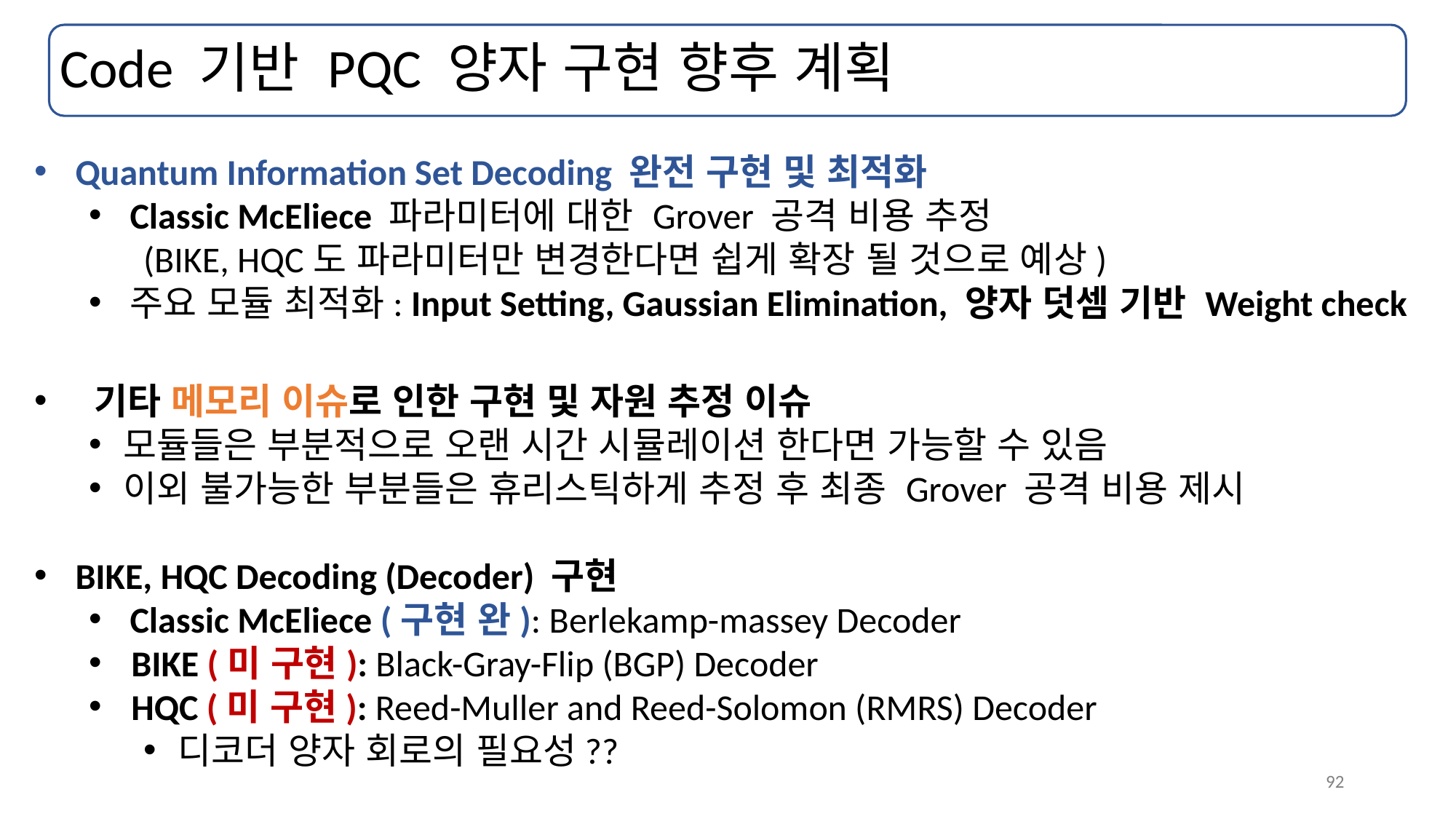

# Code 기반 PQC 양자 구현 향후 계획
Quantum Information Set Decoding 완전 구현 및 최적화
Classic McEliece 파라미터에 대한 Grover 공격 비용 추정
(BIKE, HQC도 파라미터만 변경한다면 쉽게 확장 될 것으로 예상)
주요 모듈 최적화: Input Setting, Gaussian Elimination, 양자 덧셈 기반 Weight check

 기타 메모리 이슈로 인한 구현 및 자원 추정 이슈
모듈들은 부분적으로 오랜 시간 시뮬레이션 한다면 가능할 수 있음
이외 불가능한 부분들은 휴리스틱하게 추정 후 최종 Grover 공격 비용 제시

BIKE, HQC Decoding (Decoder) 구현
Classic McEliece (구현 완): Berlekamp-massey Decoder
 BIKE (미 구현): Black-Gray-Flip (BGP) Decoder
 HQC (미 구현): Reed-Muller and Reed-Solomon (RMRS) Decoder
디코더 양자 회로의 필요성??
92